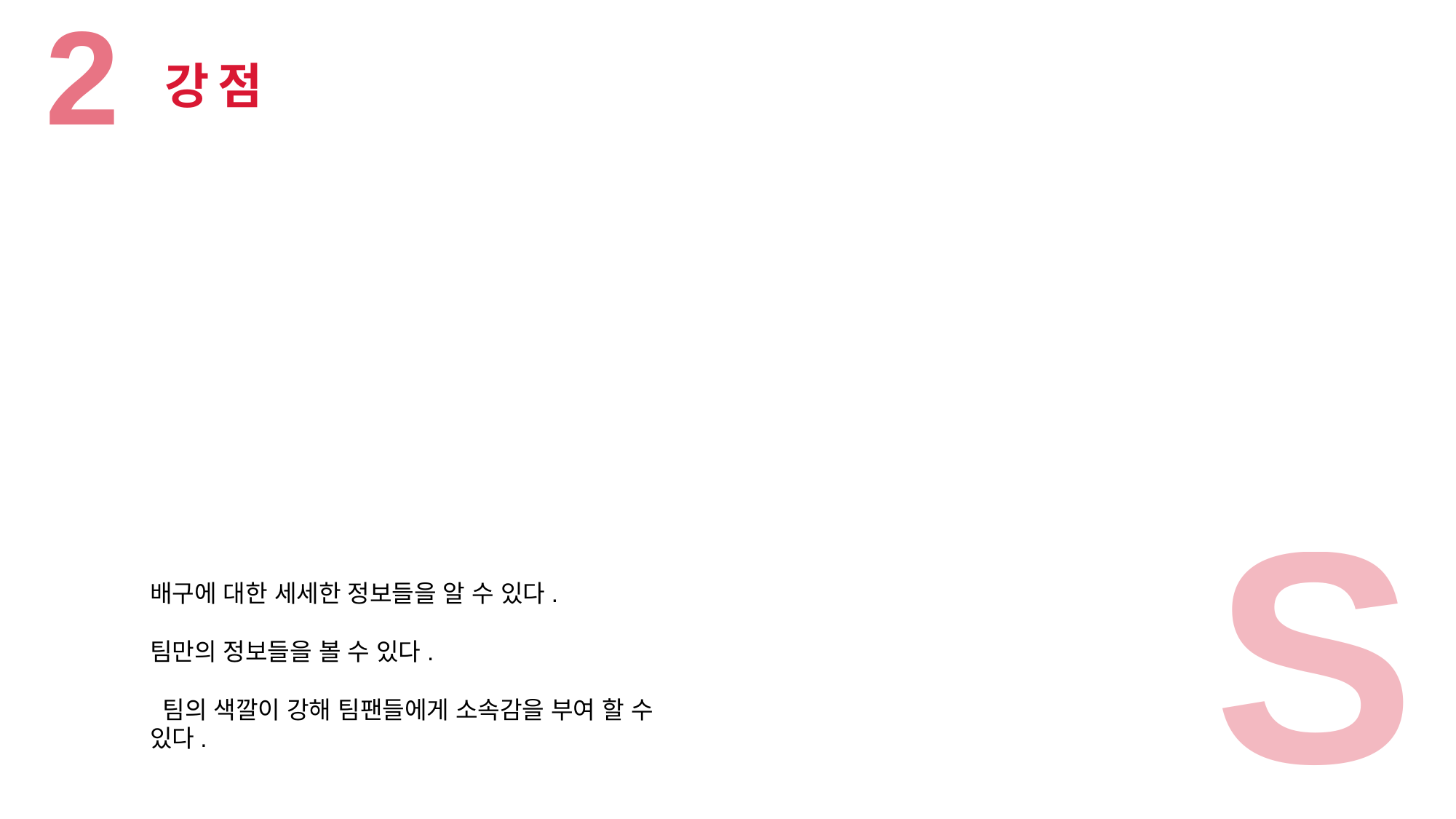

2
강점
S
배구에 대한 세세한 정보들을 알 수 있다.

팀만의 정보들을 볼 수 있다.

 팀의 색깔이 강해 팀팬들에게 소속감을 부여 할 수 있다.